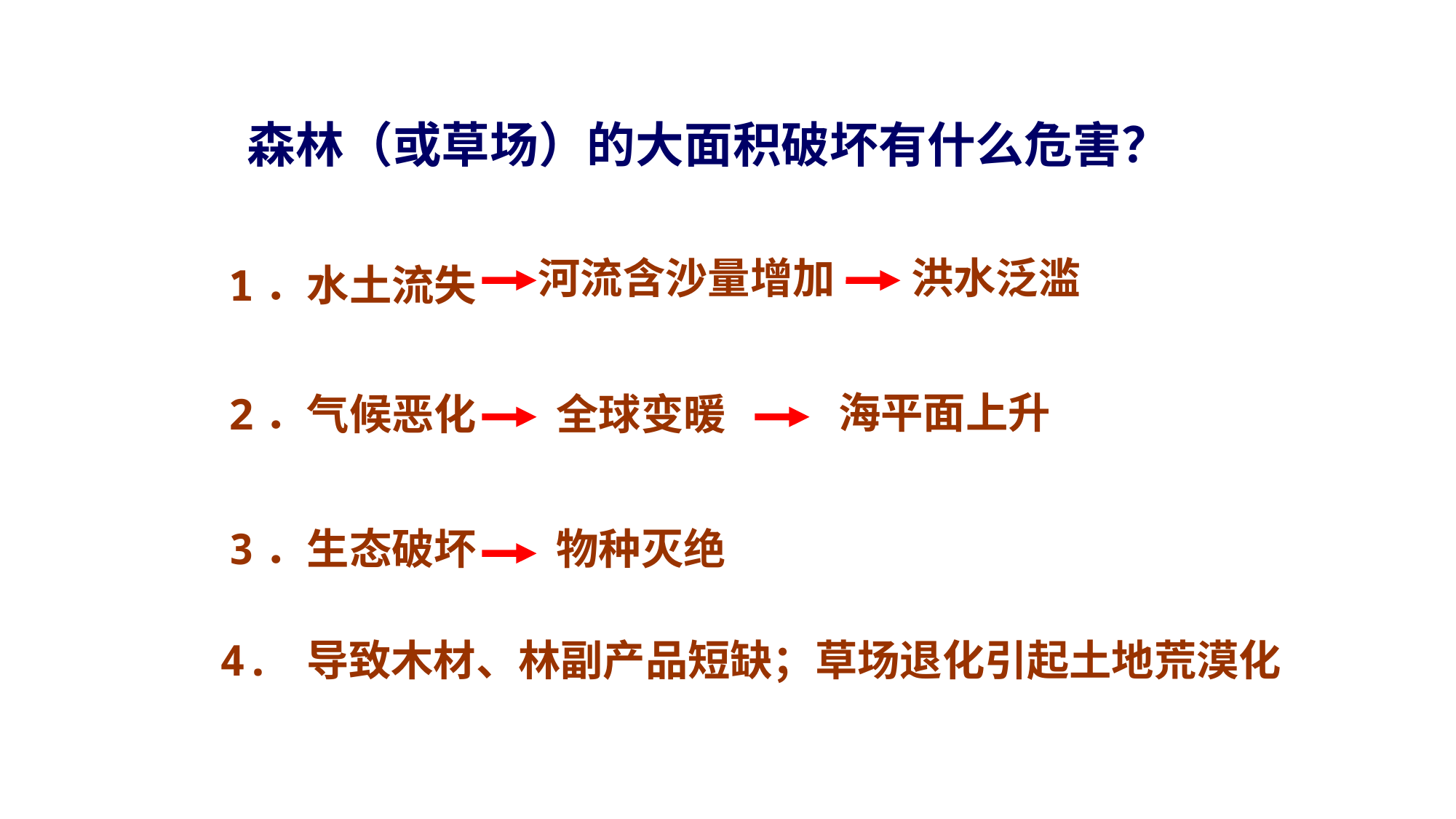

森林（或草场）的大面积破坏有什么危害？
河流含沙量增加
洪水泛滥
1．水土流失

海平面上升
2．气候恶化
全球变暖

3．生态破坏
物种灭绝

4. 导致木材、林副产品短缺；草场退化引起土地荒漠化